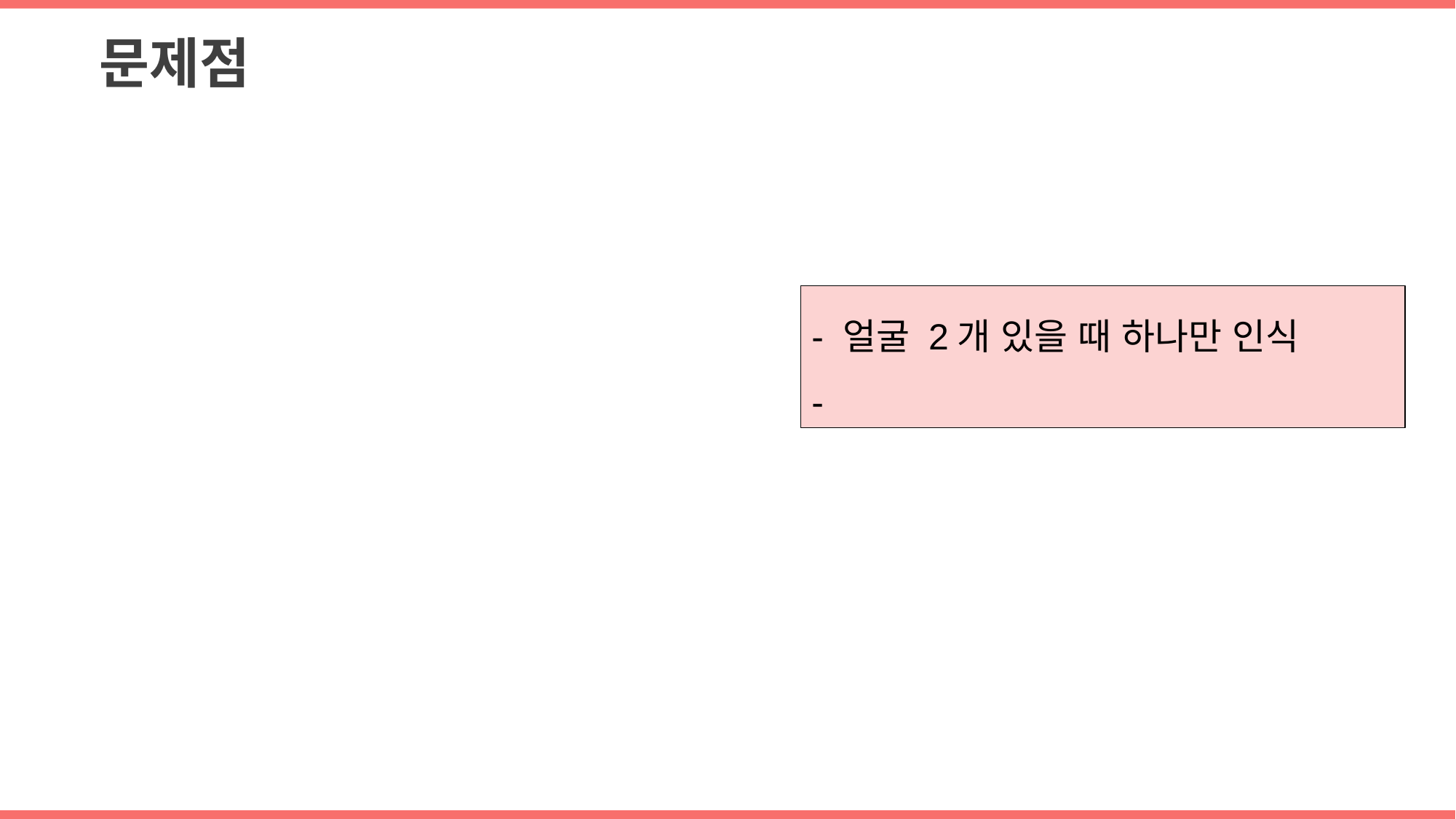

문제점

- 얼굴 2개 있을 때 하나만 인식
-